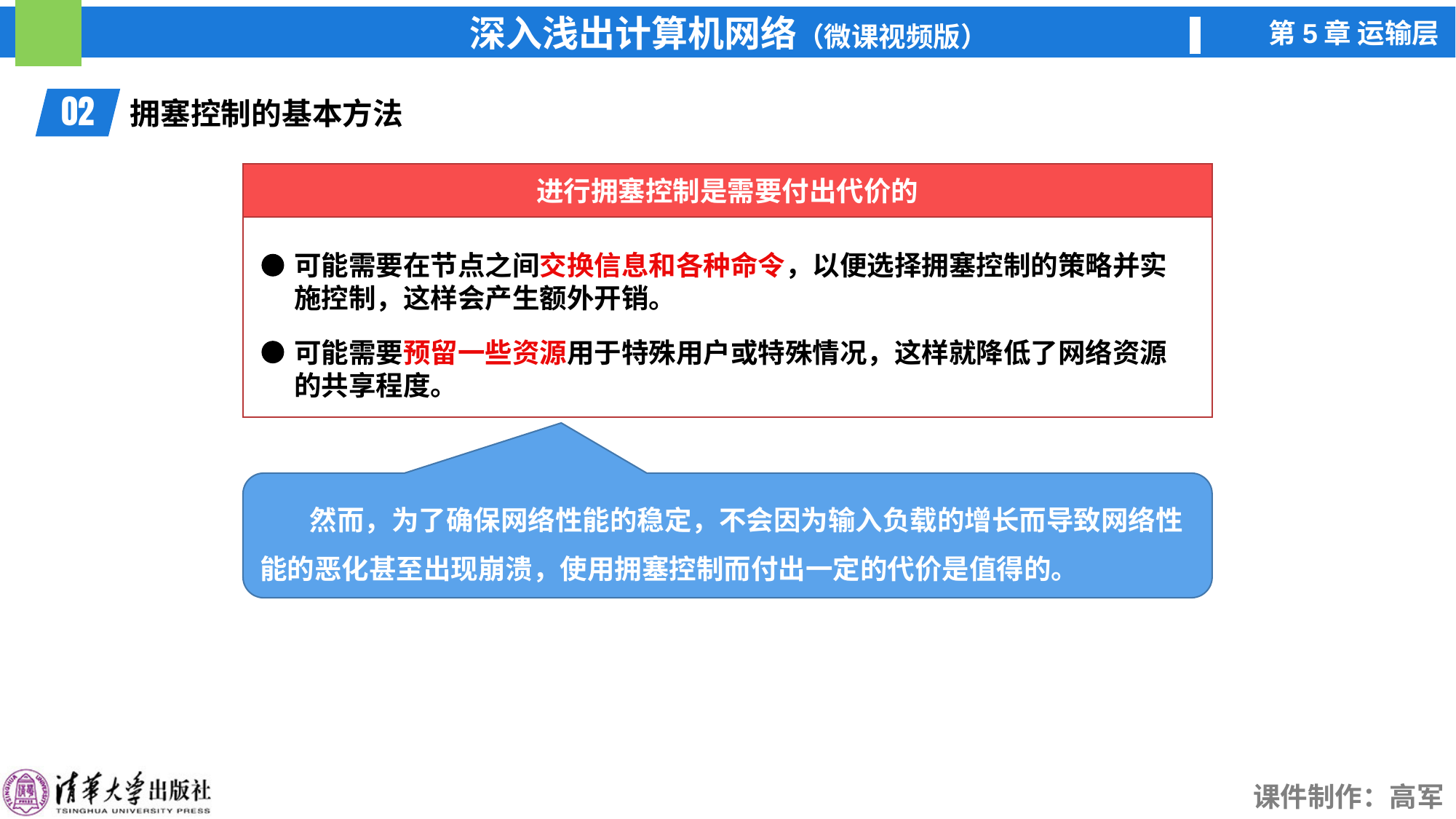

02
拥塞控制的基本方法
进行拥塞控制是需要付出代价的

可能需要在节点之间交换信息和各种命令，以便选择拥塞控制的策略并实施控制，这样会产生额外开销。

可能需要预留一些资源用于特殊用户或特殊情况，这样就降低了网络资源的共享程度。

       然而，为了确保网络性能的稳定，不会因为输入负载的增长而导致网络性能的恶化甚至出现崩溃，使用拥塞控制而付出一定的代价是值得的。